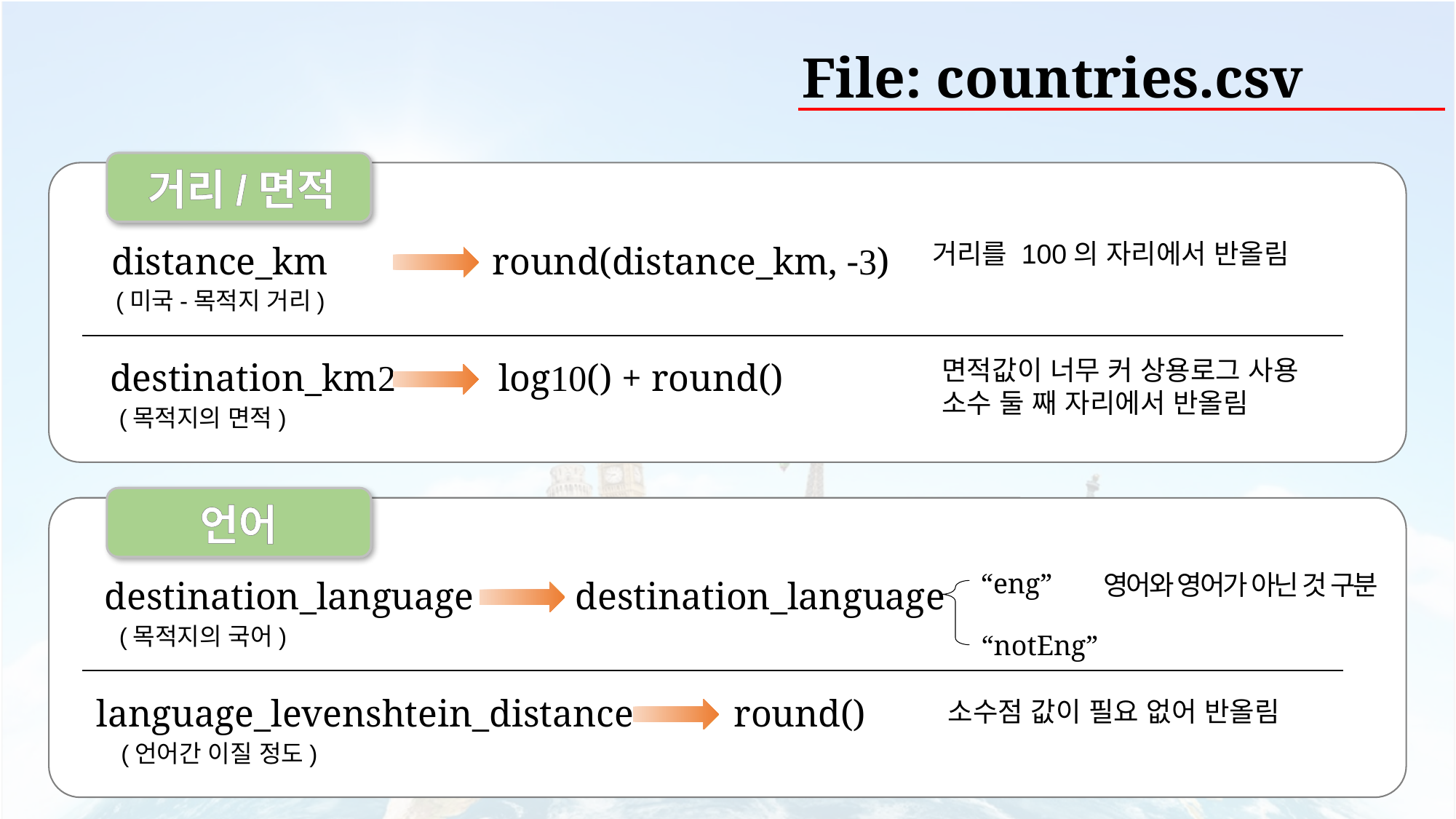

File: countries.csv

거리/면적

거리를 100의 자리에서 반올림
distance_km
round(distance_km, -3)

(미국-목적지 거리)
면적값이 너무 커 상용로그 사용
소수 둘 째 자리에서 반올림
destination_km2
log10() + round()

(목적지의 면적)

언어

“eng”
영어와 영어가 아닌 것 구분
destination_language
destination_language

(목적지의 국어)
“notEng”
language_levenshtein_distance
round()
소수점 값이 필요 없어 반올림

(언어간 이질 정도)